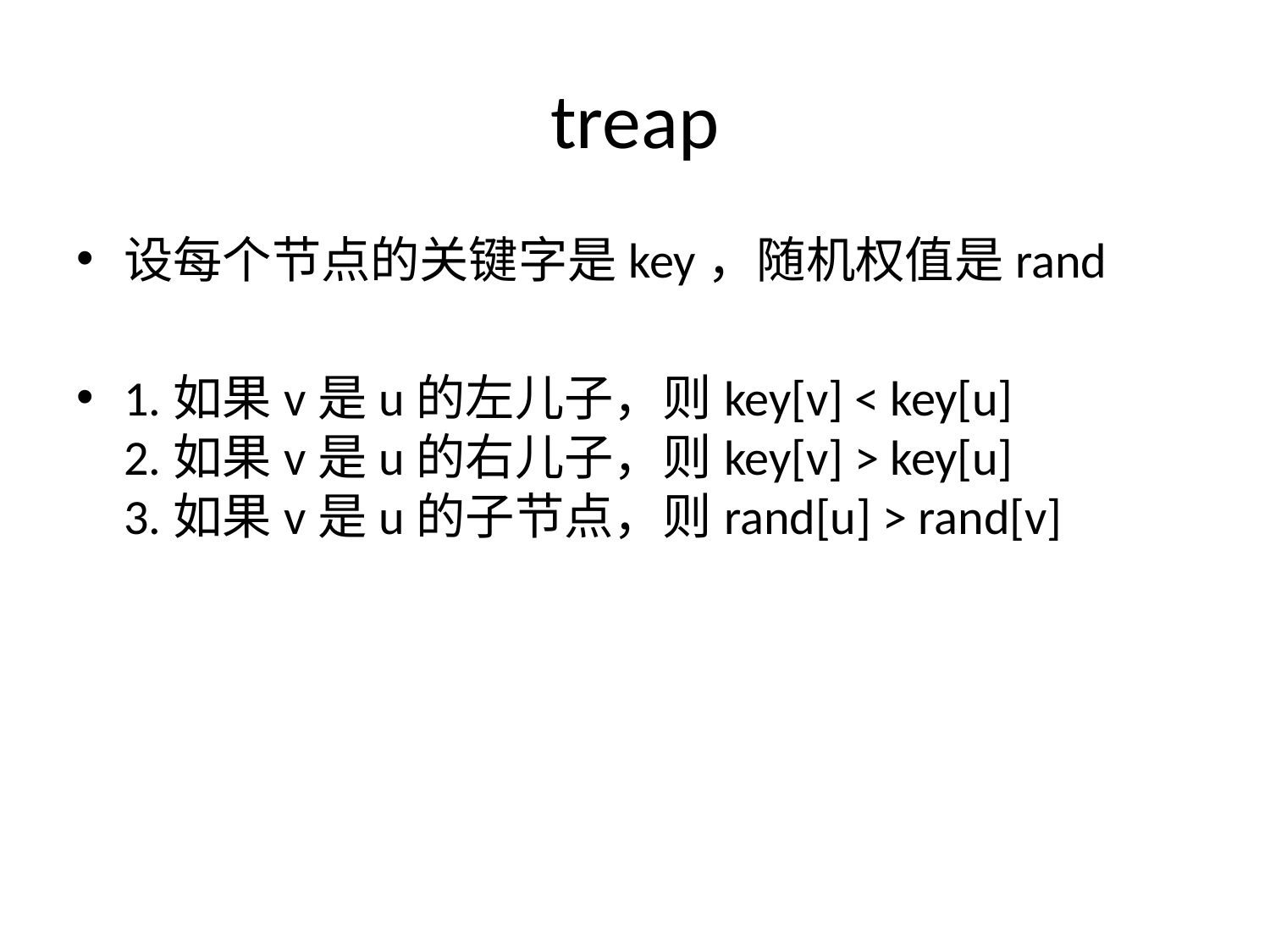

# treap
设每个节点的关键字是key，随机权值是rand

1.如果v是u的左儿子，则key[v] < key[u]
2.如果v是u的右儿子，则key[v] > key[u]
3.如果v是u的子节点，则rand[u] > rand[v]